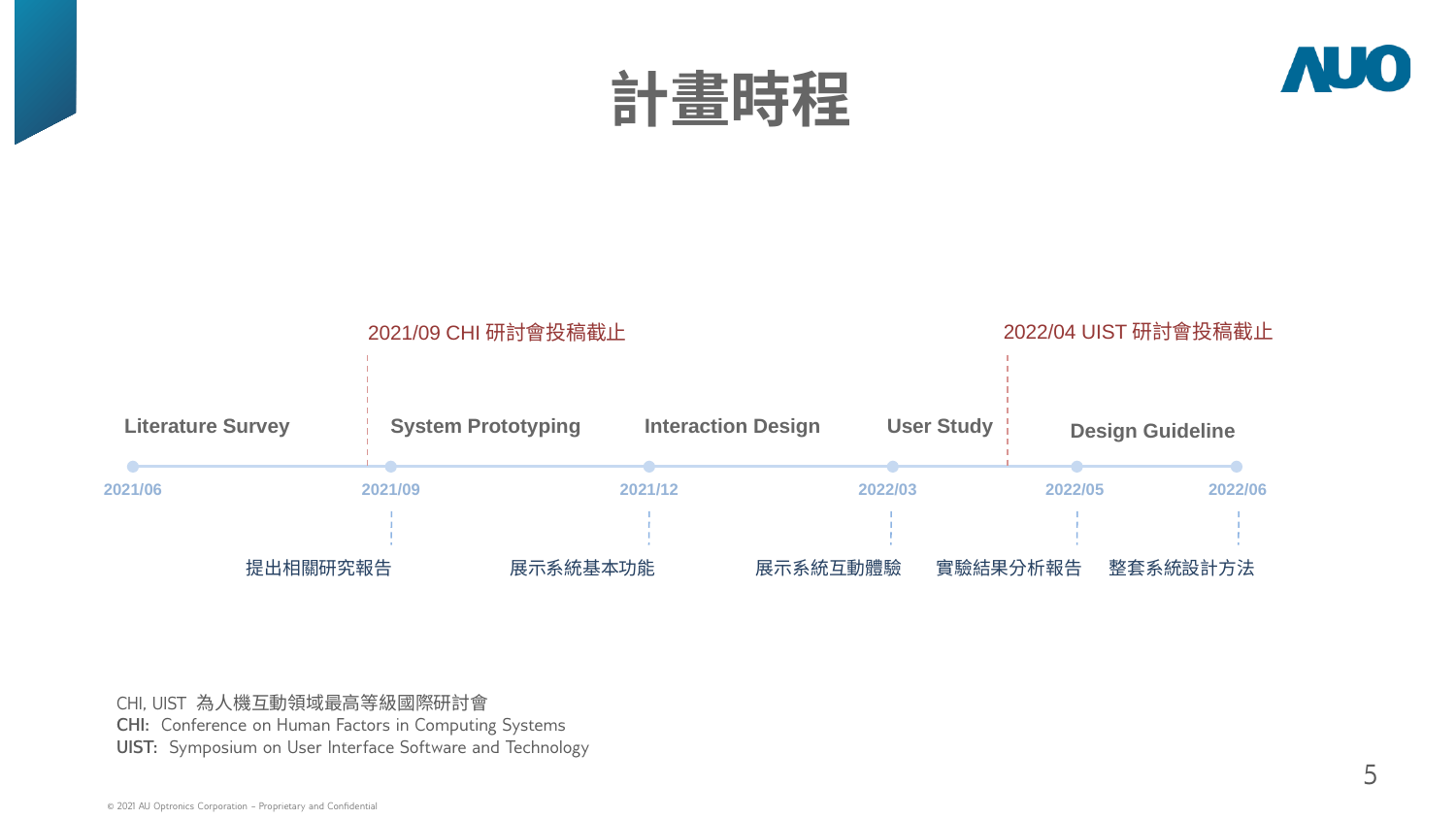

計畫時程

2022/04 UIST研討會投稿截止
2021/09 CHI研討會投稿截止
Literature Survey
System Prototyping
Interaction Design
User Study
Design Guideline
2021/06
2021/09
2021/12
2022/03
2022/05
2022/06
展示系統基本功能
展示系統互動體驗
整套系統設計方法
實驗結果分析報告
提出相關研究報告
CHI, UIST 為人機互動領域最高等級國際研討會
CHI:  Conference on Human Factors in Computing Systems
UIST:  Symposium on User Interface Software and Technology
5